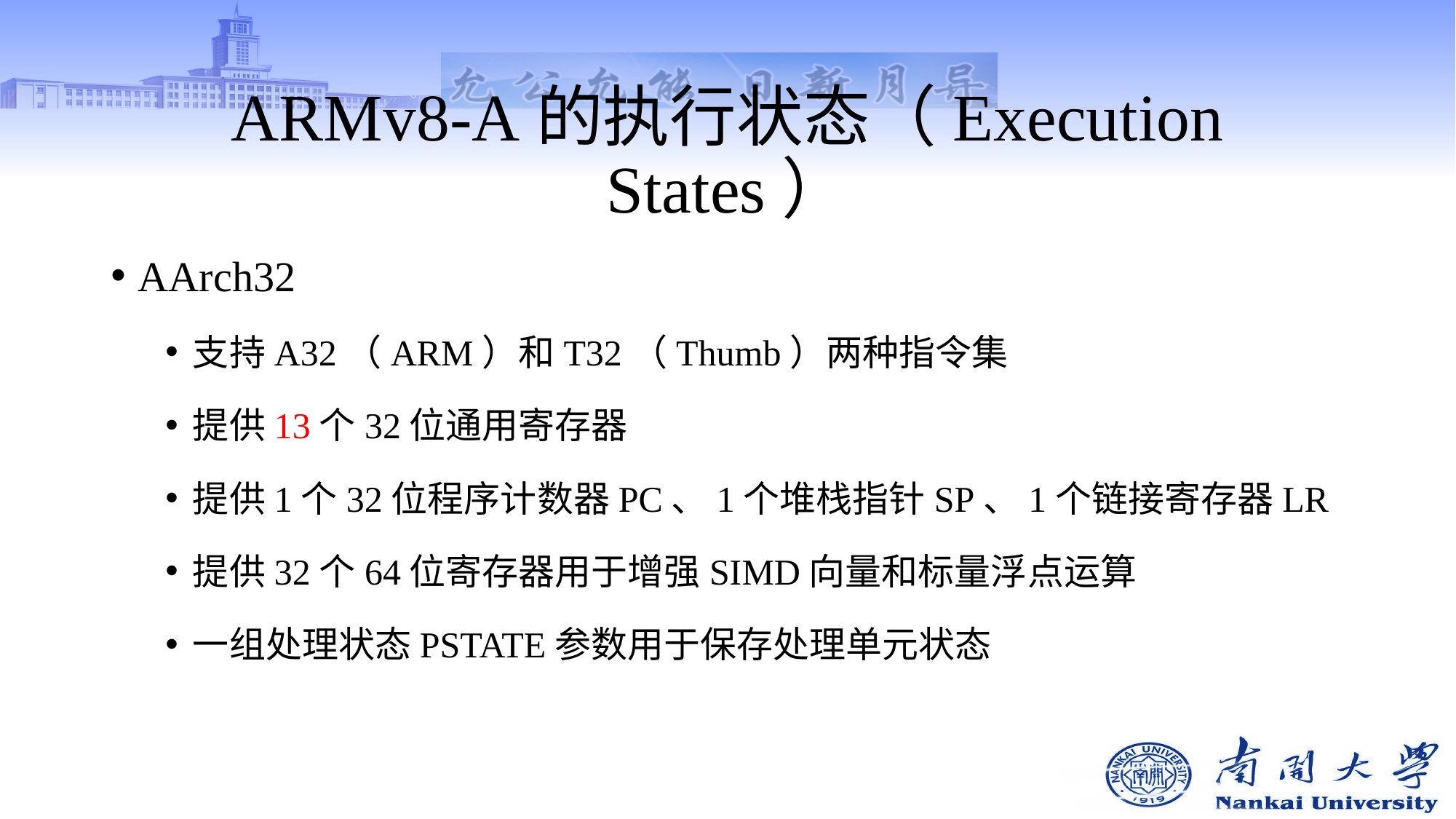

# ARMv8-A的执行状态（Execution States）
AArch32
支持A32（ARM）和T32（Thumb）两种指令集
提供13个32位通用寄存器
提供1个32位程序计数器PC、1个堆栈指针SP、1个链接寄存器LR
提供32个64位寄存器用于增强SIMD向量和标量浮点运算
一组处理状态PSTATE参数用于保存处理单元状态